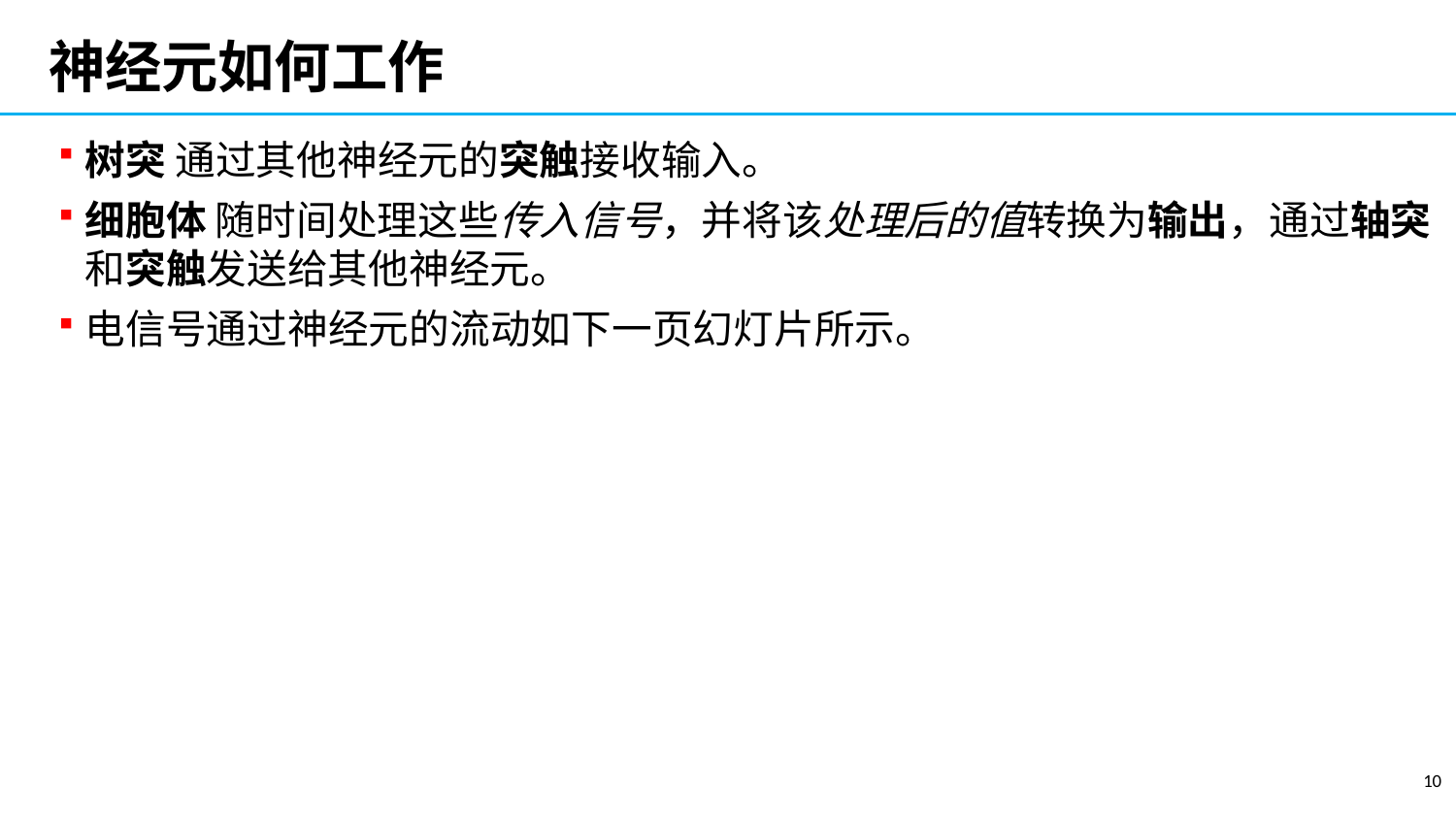

# 神经元如何工作

树突 通过其他神经元的突触接收输入。
细胞体 随时间处理这些传入信号，并将该处理后的值转换为输出，通过轴突和突触发送给其他神经元。
电信号通过神经元的流动如下一页幻灯片所示。
10